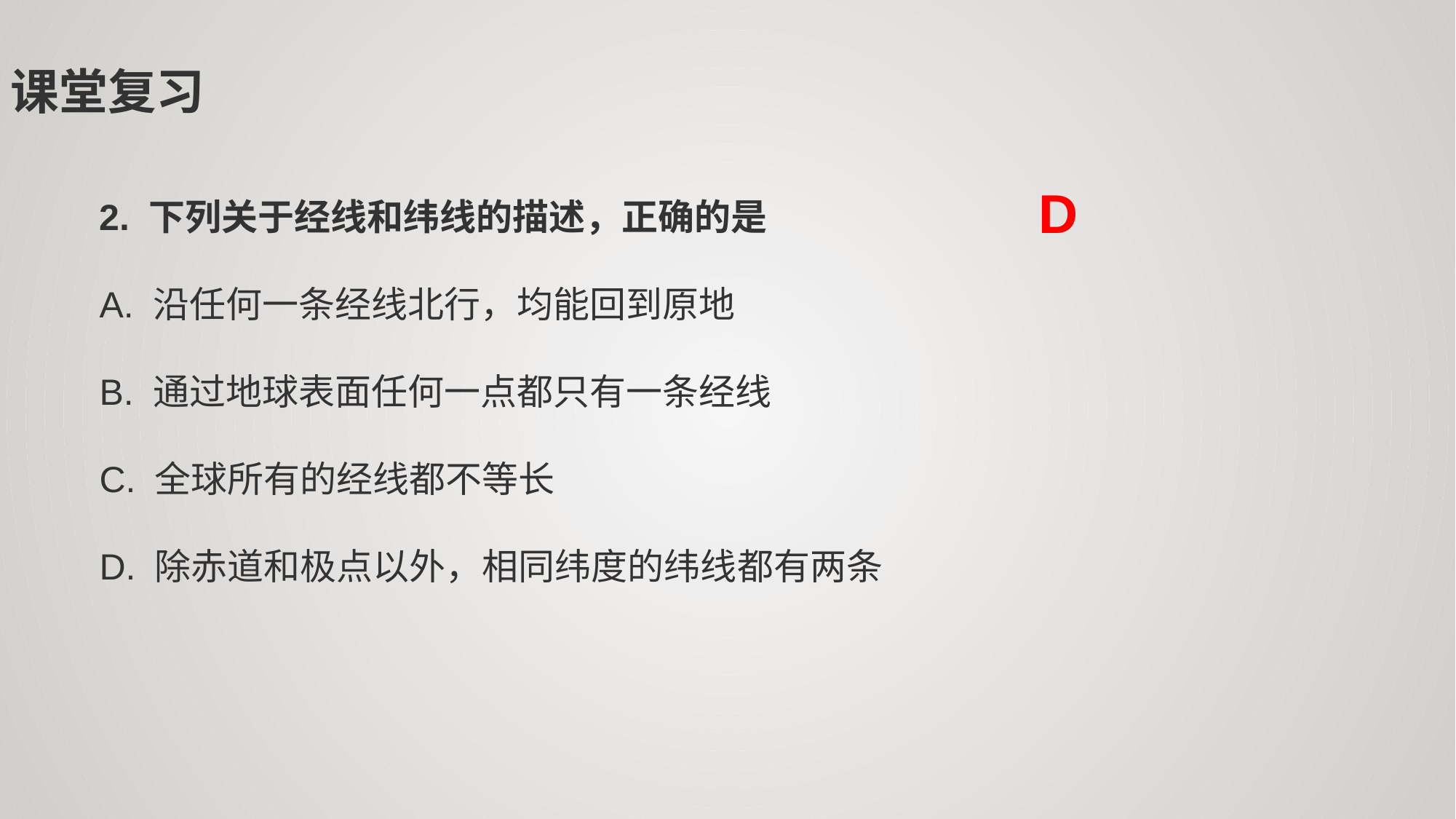

课堂复习
2. 下列关于经线和纬线的描述，正确的是
A. 沿任何一条经线北行，均能回到原地
B. 通过地球表面任何一点都只有一条经线
C. 全球所有的经线都不等长
D. 除赤道和极点以外，相同纬度的纬线都有两条
D